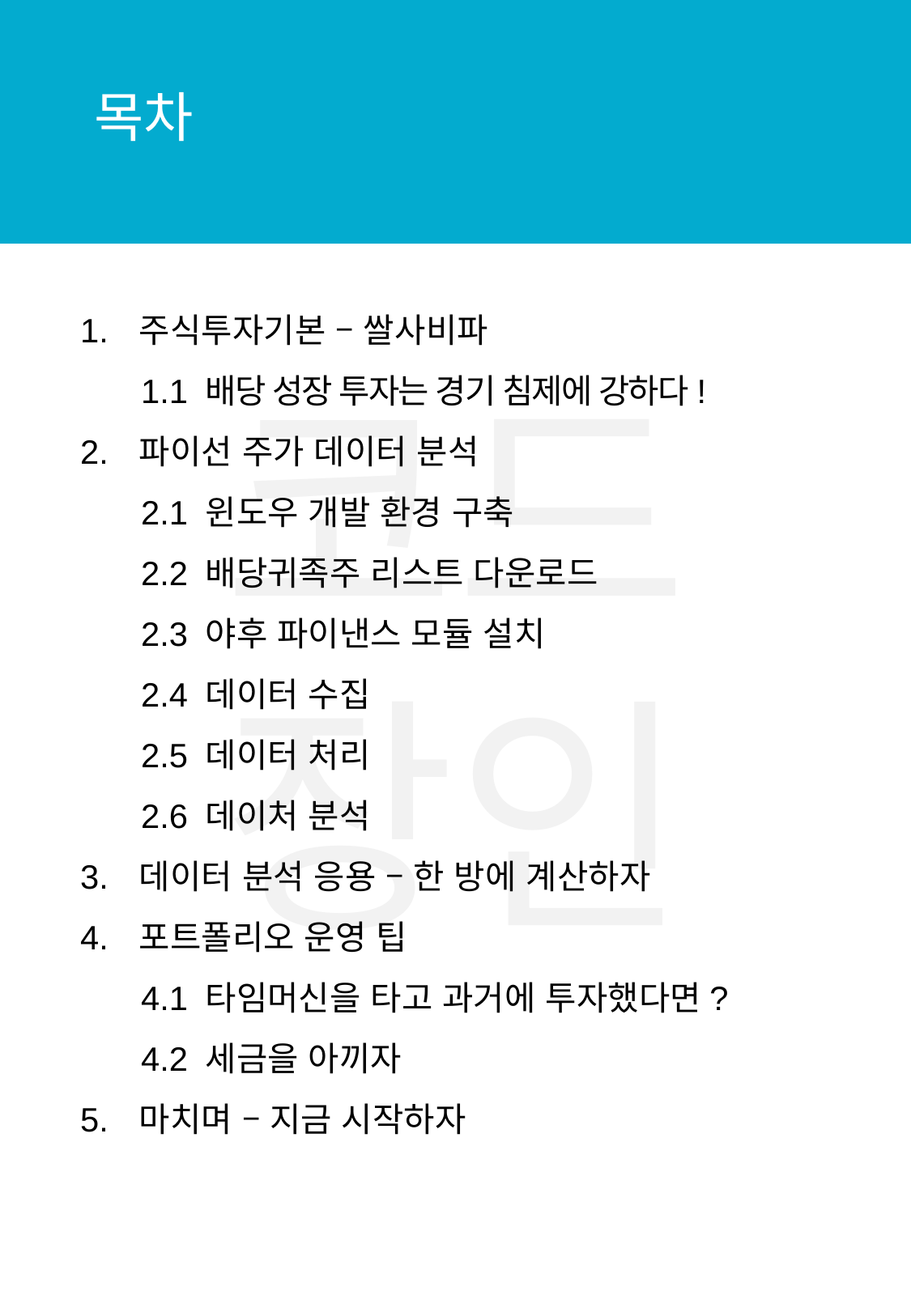

목차
주식투자기본 – 쌀사비파
1.1 배당 성장 투자는 경기 침제에 강하다!
파이선 주가 데이터 분석
2.1 윈도우 개발 환경 구축
2.2 배당귀족주 리스트 다운로드
2.3 야후 파이낸스 모듈 설치
2.4 데이터 수집
2.5 데이터 처리
2.6 데이처 분석
데이터 분석 응용 – 한 방에 계산하자
포트폴리오 운영 팁
4.1 타임머신을 타고 과거에 투자했다면?
4.2 세금을 아끼자
마치며 – 지금 시작하자